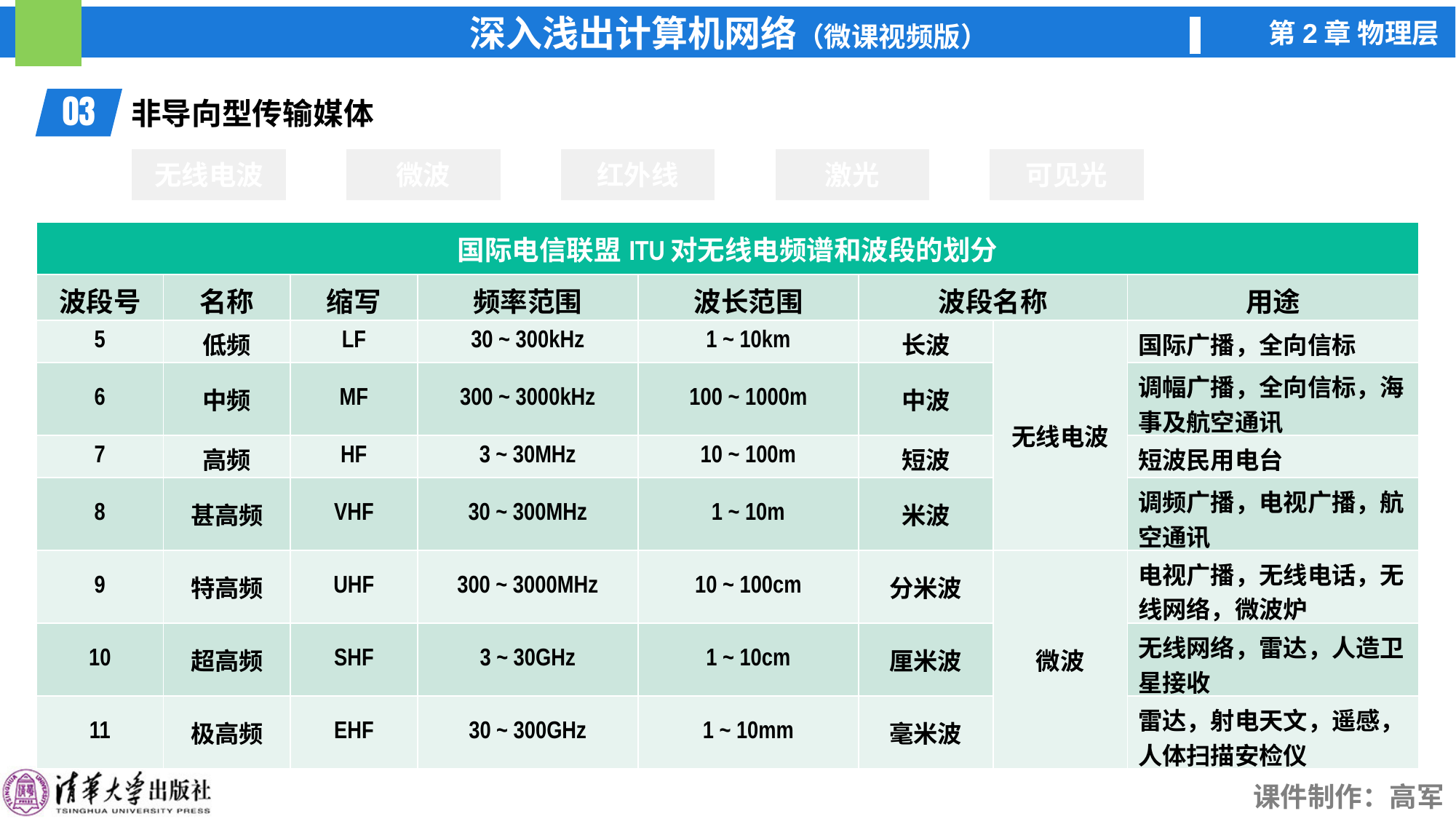

03
非导向型传输媒体
无线电波
微波
红外线
激光
可见光
| 国际电信联盟ITU对无线电频谱和波段的划分 |  |  |  |  |  |  |  |
| --- | --- | --- | --- | --- | --- | --- | --- |
| 波段号 | 名称 | 缩写 | 频率范围 | 波长范围 | 波段名称 |  | 用途 |
| 5 | 低频 | LF | 30 ~ 300kHz | 1 ~ 10km | 长波 | 无线电波 | 国际广播，全向信标 |
| 6 | 中频 | MF | 300 ~ 3000kHz | 100 ~ 1000m | 中波 |  | 调幅广播，全向信标，海事及航空通讯 |
| 7 | 高频 | HF | 3 ~ 30MHz | 10 ~ 100m | 短波 |  | 短波民用电台 |
| 8 | 甚高频 | VHF | 30 ~ 300MHz | 1 ~ 10m | 米波 |  | 调频广播，电视广播，航空通讯 |
| 9 | 特高频 | UHF | 300 ~ 3000MHz | 10 ~ 100cm | 分米波 | 微波 | 电视广播，无线电话，无线网络，微波炉 |
| 10 | 超高频 | SHF | 3 ~ 30GHz | 1 ~ 10cm | 厘米波 |  | 无线网络，雷达，人造卫星接收 |
| 11 | 极高频 | EHF | 30 ~ 300GHz | 1 ~ 10mm | 毫米波 |  | 雷达，射电天文，遥感，人体扫描安检仪 |